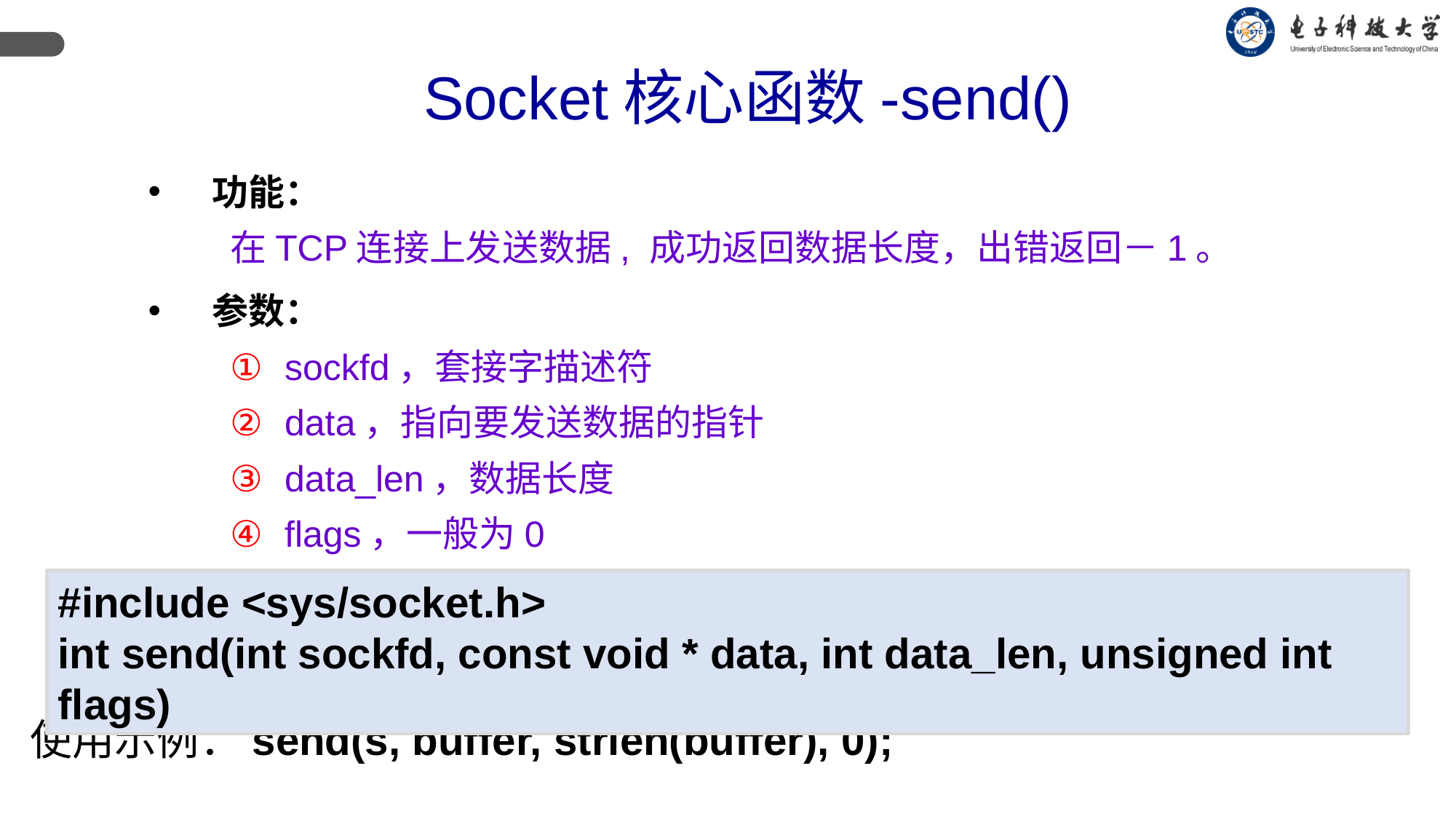

Socket核心函数-send()
功能：
在TCP连接上发送数据, 成功返回数据长度，出错返回－1。
参数：
sockfd，套接字描述符
data，指向要发送数据的指针
data_len，数据长度
flags，一般为0

#include <sys/socket.h>
int send(int sockfd, const void * data, int data_len, unsigned int flags)
使用示例：send(s, buffer, strlen(buffer), 0);